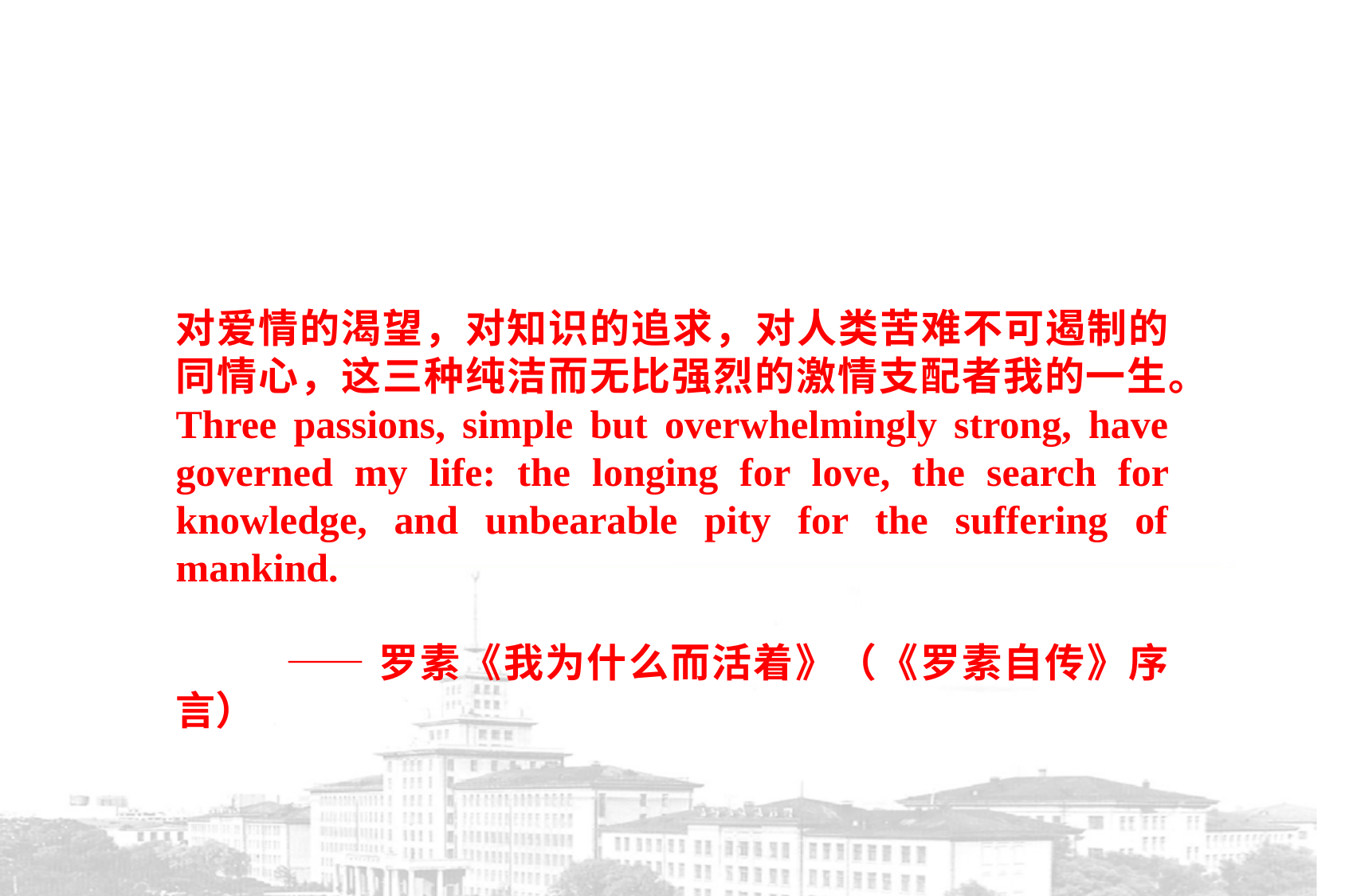

对爱情的渴望，对知识的追求，对人类苦难不可遏制的同情心，这三种纯洁而无比强烈的激情支配者我的一生。
Three passions, simple but overwhelmingly strong, have governed my life: the longing for love, the search for knowledge, and unbearable pity for the suffering of mankind.

          ——罗素《我为什么而活着》（《罗素自传》序言）